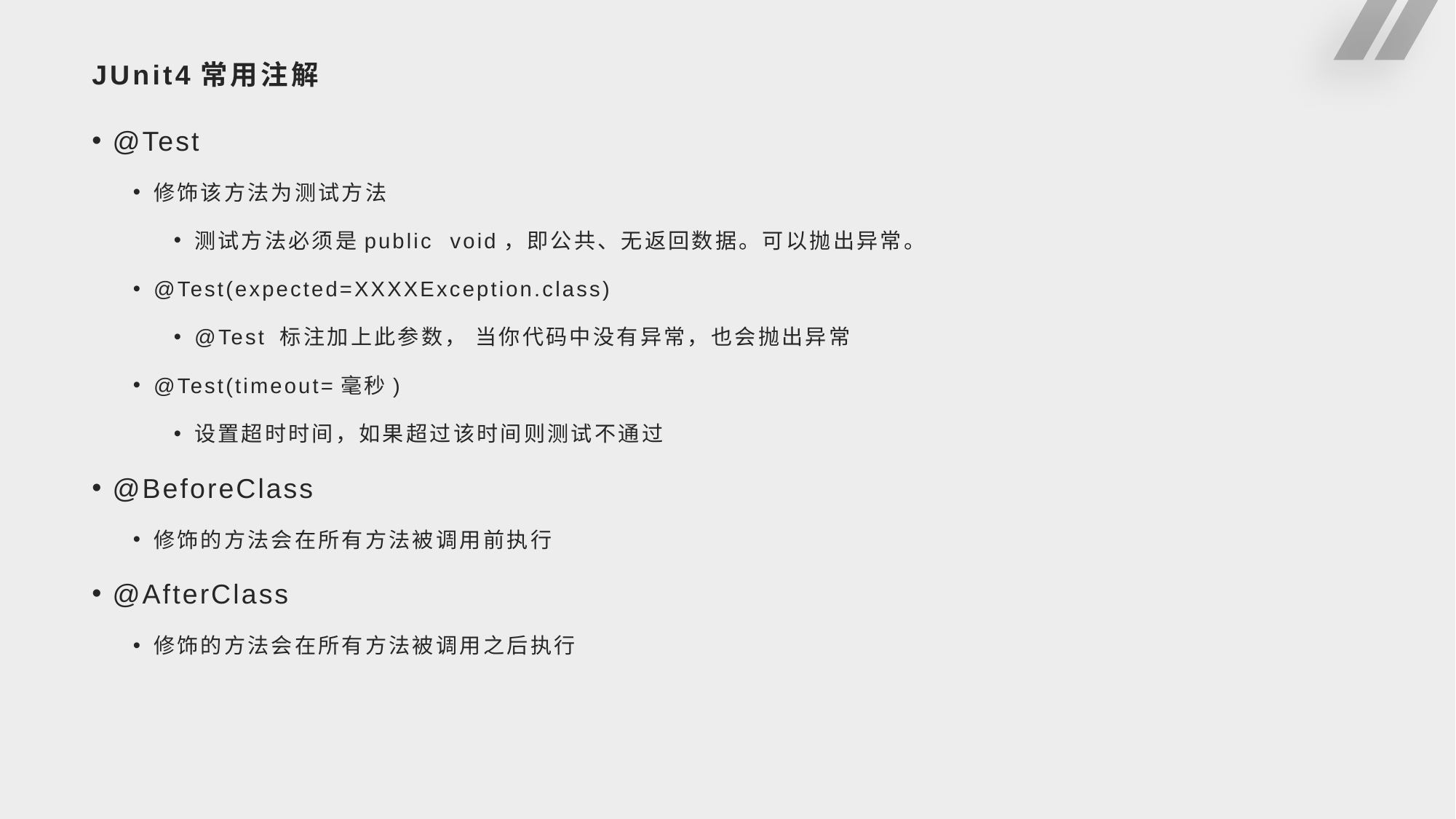

# JUnit4常用注解
@Test
修饰该方法为测试方法
测试方法必须是public  void，即公共、无返回数据。可以抛出异常。
@Test(expected=XXXXException.class)
@Test 标注加上此参数， 当你代码中没有异常，也会抛出异常
@Test(timeout=毫秒)
设置超时时间，如果超过该时间则测试不通过
@BeforeClass
修饰的方法会在所有方法被调用前执行
@AfterClass
修饰的方法会在所有方法被调用之后执行